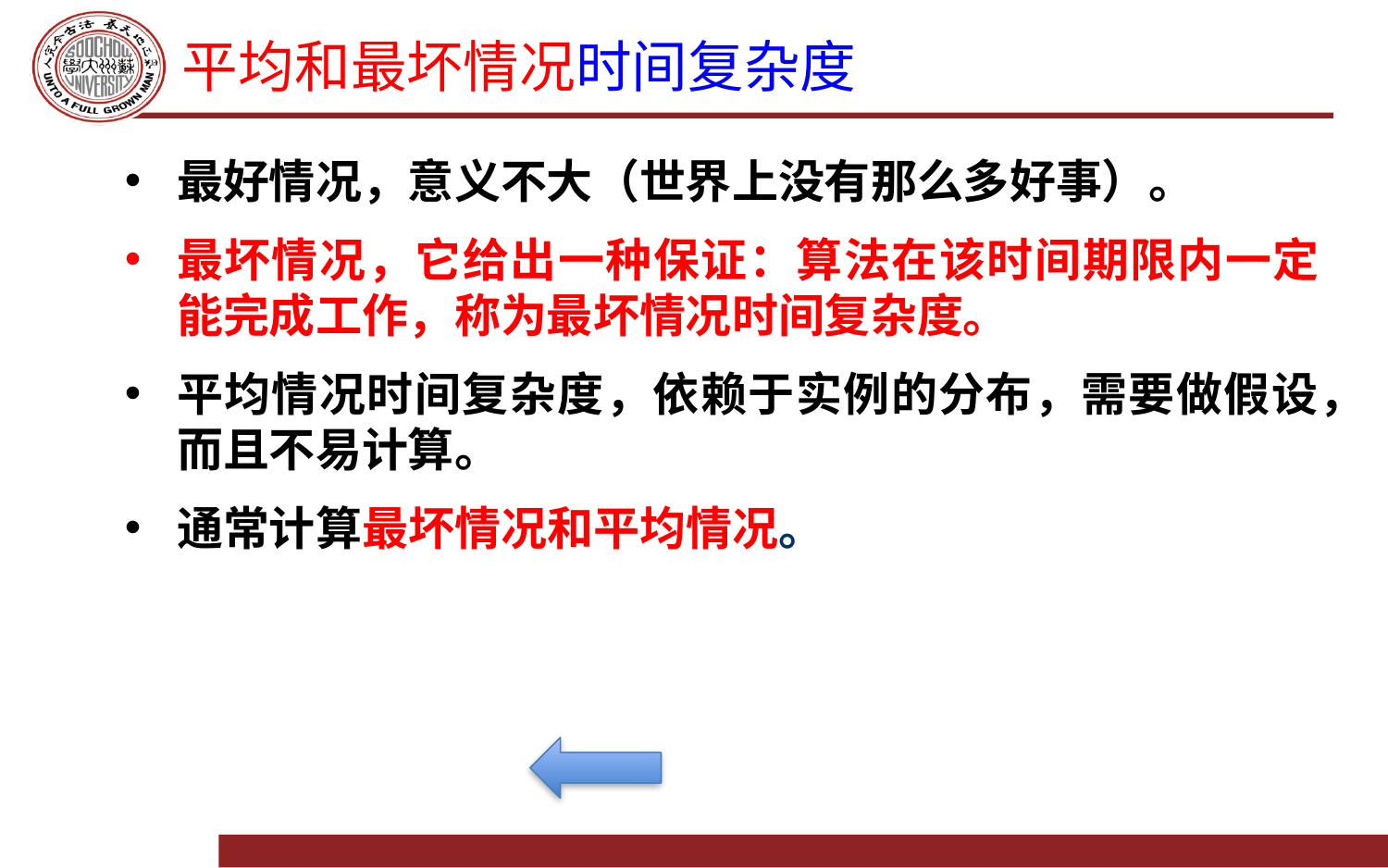

# 平均和最坏情况时间复杂度
最好情况，意义不大（世界上没有那么多好事）。
最坏情况，它给出一种保证：算法在该时间期限内一定能完成工作，称为最坏情况时间复杂度。
平均情况时间复杂度，依赖于实例的分布，需要做假设，而且不易计算。
通常计算最坏情况和平均情况。